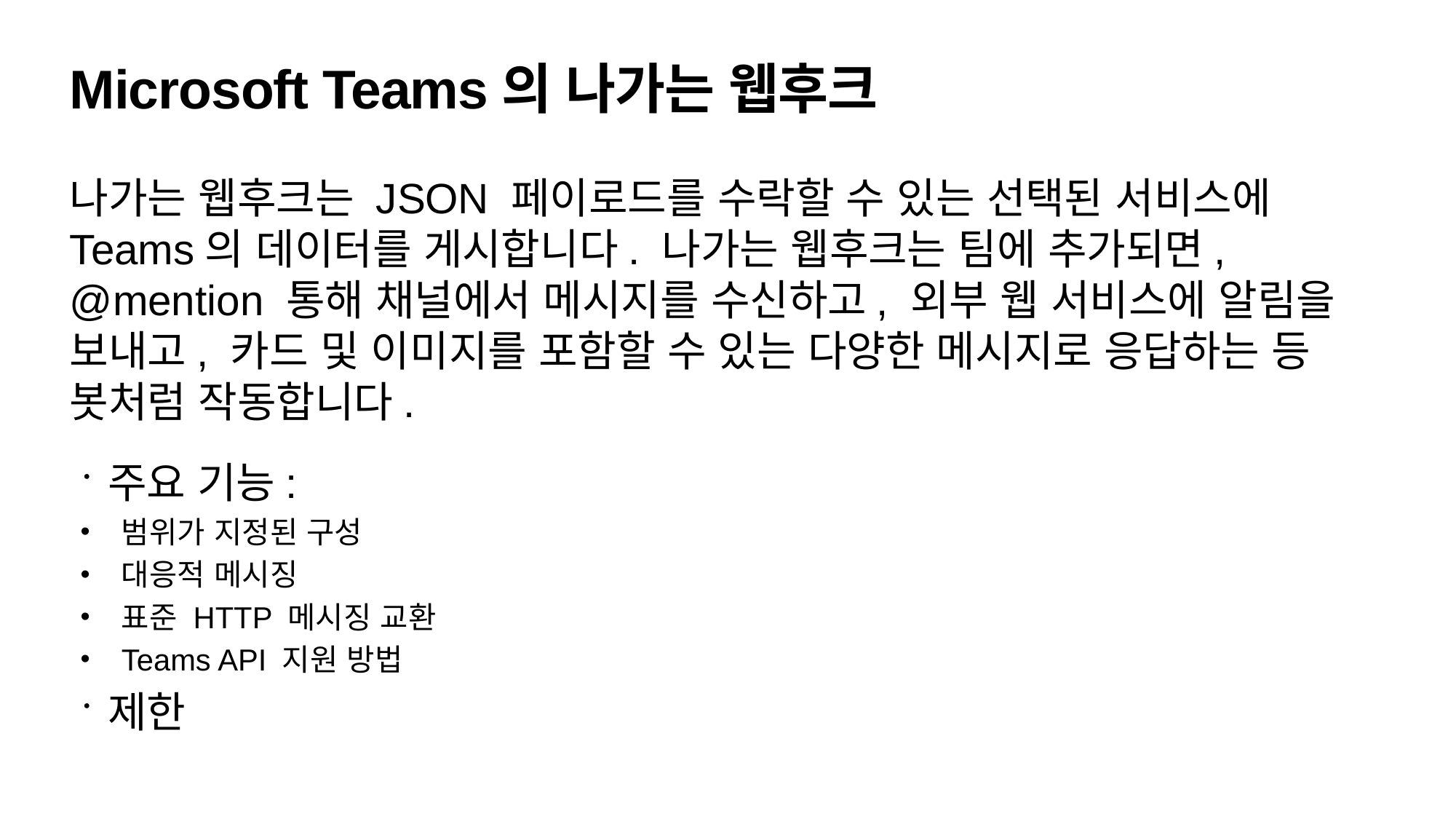

# Microsoft Teams의 나가는 웹후크
나가는 웹후크는 JSON 페이로드를 수락할 수 있는 선택된 서비스에 Teams의 데이터를 게시합니다. 나가는 웹후크는 팀에 추가되면, @mention 통해 채널에서 메시지를 수신하고, 외부 웹 서비스에 알림을 보내고, 카드 및 이미지를 포함할 수 있는 다양한 메시지로 응답하는 등 봇처럼 작동합니다.
주요 기능:
범위가 지정된 구성
대응적 메시징
표준 HTTP 메시징 교환
Teams API 지원 방법
제한